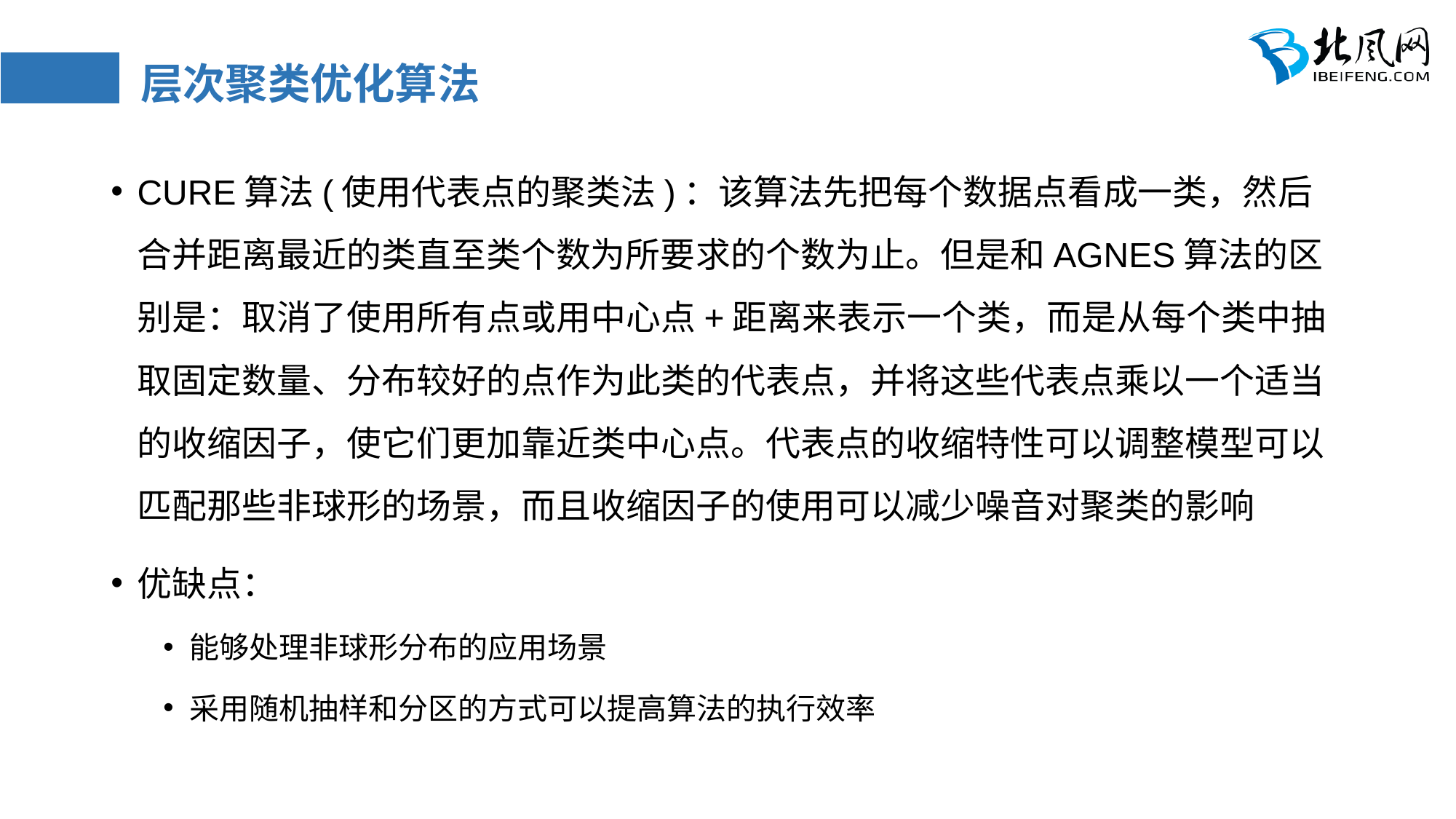

# 层次聚类优化算法
CURE算法(使用代表点的聚类法)：该算法先把每个数据点看成一类，然后合并距离最近的类直至类个数为所要求的个数为止。但是和AGNES算法的区别是：取消了使用所有点或用中心点+距离来表示一个类，而是从每个类中抽取固定数量、分布较好的点作为此类的代表点，并将这些代表点乘以一个适当的收缩因子，使它们更加靠近类中心点。代表点的收缩特性可以调整模型可以匹配那些非球形的场景，而且收缩因子的使用可以减少噪音对聚类的影响
优缺点：
能够处理非球形分布的应用场景
采用随机抽样和分区的方式可以提高算法的执行效率